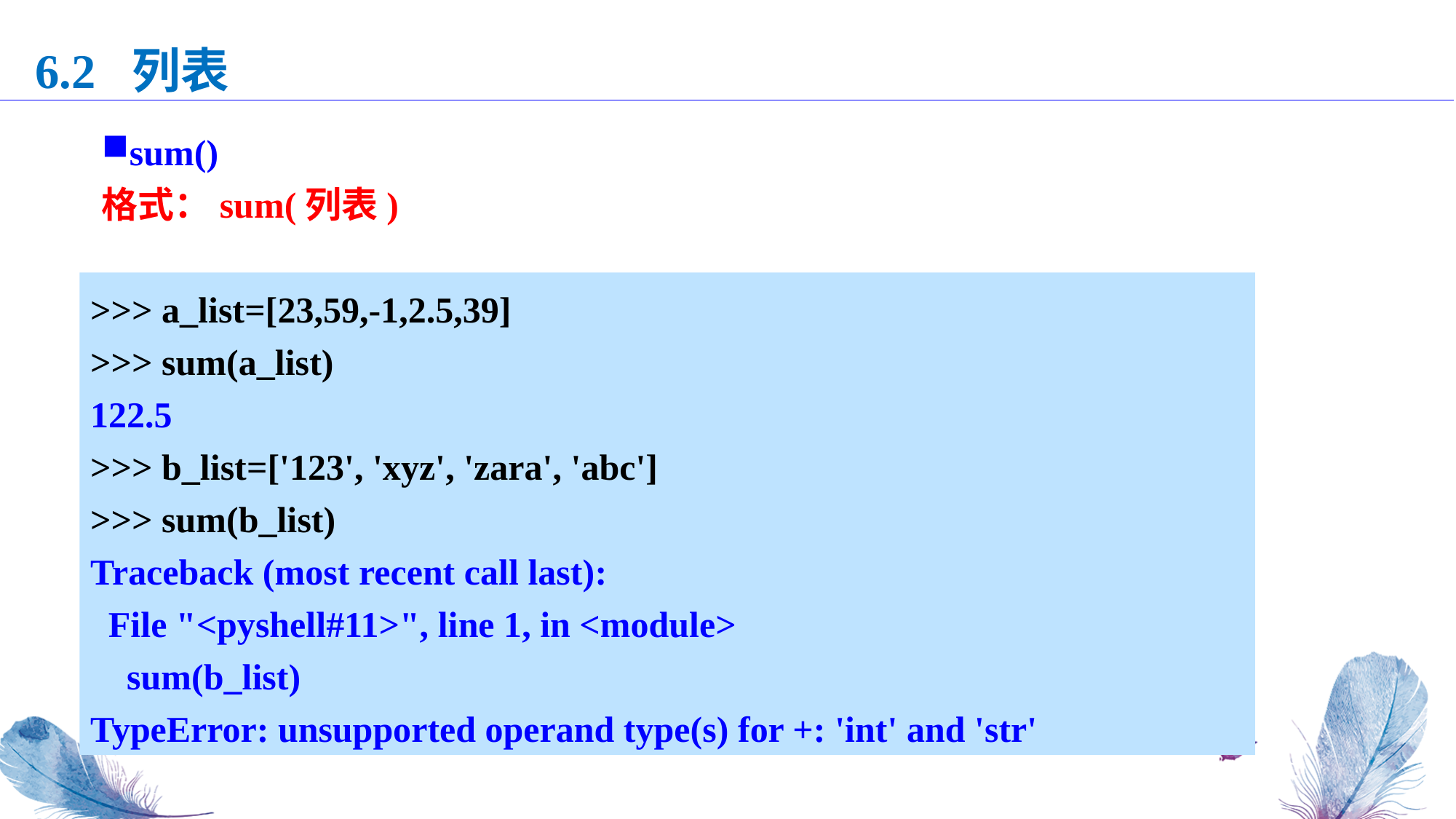

6.2  列表
sum()
格式：sum(列表)
>>> a_list=[23,59,-1,2.5,39]
>>> sum(a_list)
122.5
>>> b_list=['123', 'xyz', 'zara', 'abc']
>>> sum(b_list)
Traceback (most recent call last):
  File "<pyshell#11>", line 1, in <module>
    sum(b_list)
TypeError: unsupported operand type(s) for +: 'int' and 'str'